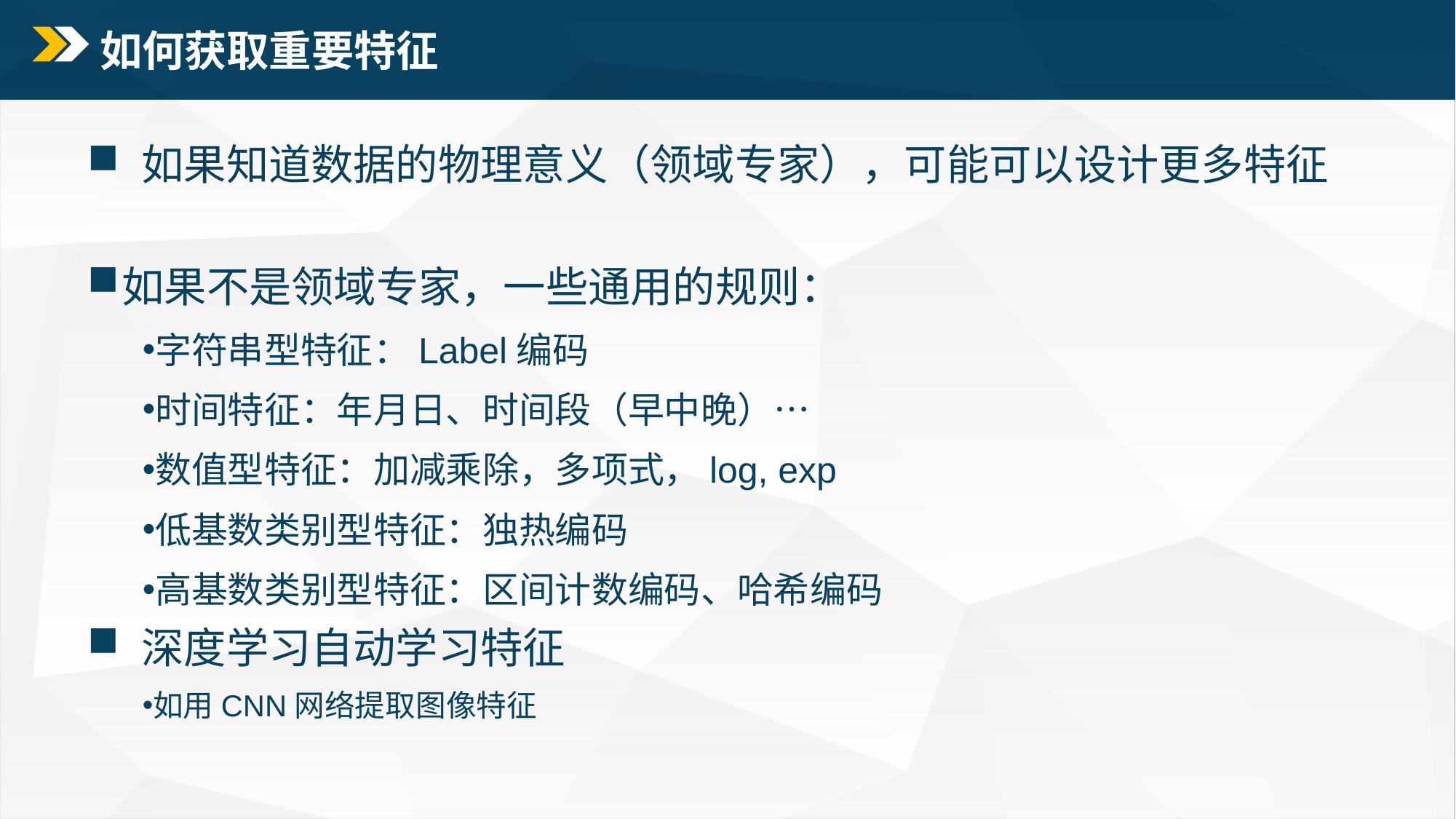

# 如何获取重要特征
 如果知道数据的物理意义（领域专家），可能可以设计更多特征

如果不是领域专家，一些通用的规则：
字符串型特征：Label编码
时间特征：年月日、时间段（早中晚）…
数值型特征：加减乘除，多项式，log, exp
低基数类别型特征：独热编码
高基数类别型特征：区间计数编码、哈希编码
 深度学习自动学习特征
如用CNN网络提取图像特征